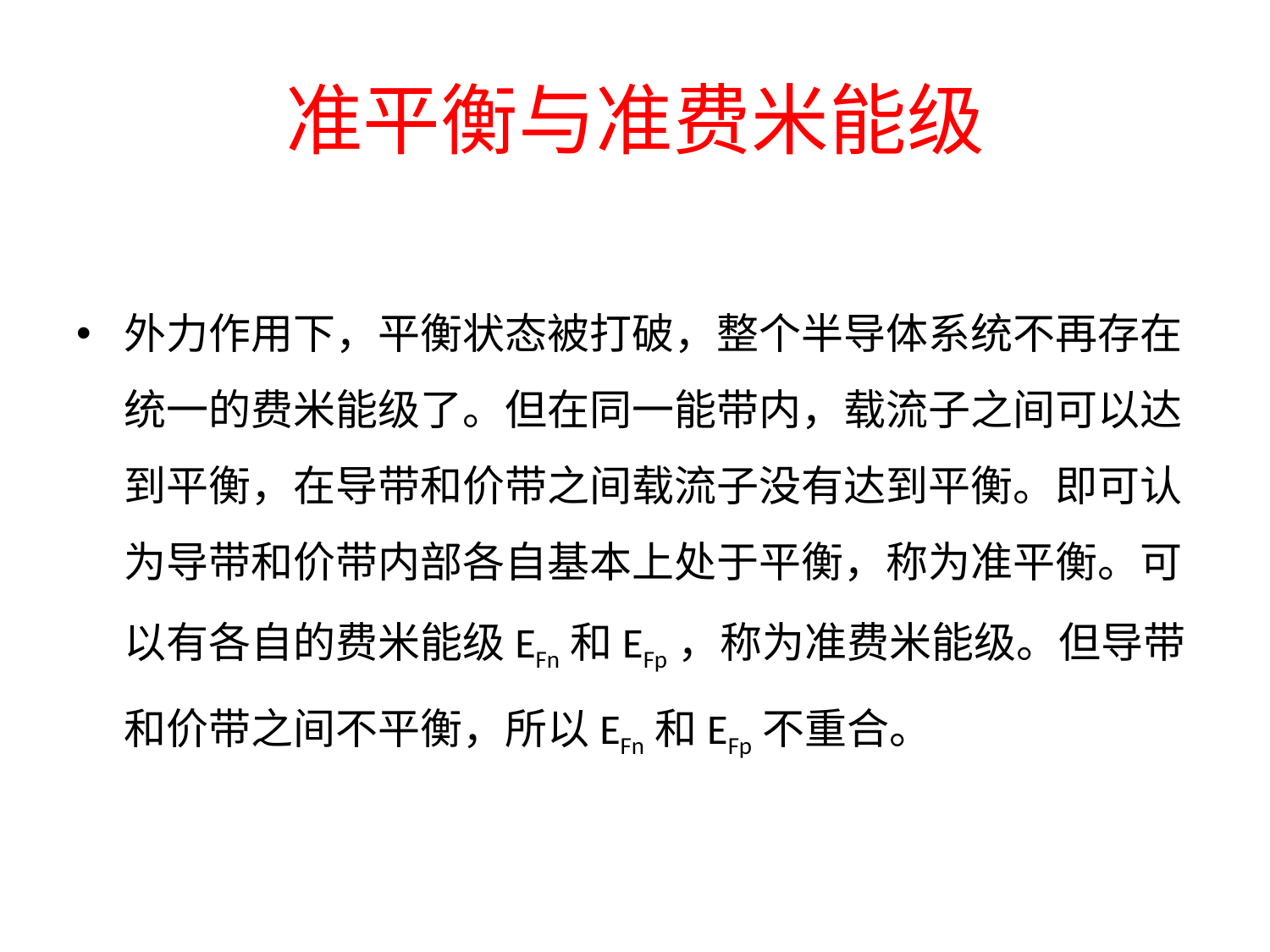

# 准平衡与准费米能级

外力作用下，平衡状态被打破，整个半导体系统不再存在统一的费米能级了。但在同一能带内，载流子之间可以达到平衡，在导带和价带之间载流子没有达到平衡。即可认为导带和价带内部各自基本上处于平衡，称为准平衡。可以有各自的费米能级EFn和EFp，称为准费米能级。但导带和价带之间不平衡，所以EFn和EFp不重合。
46